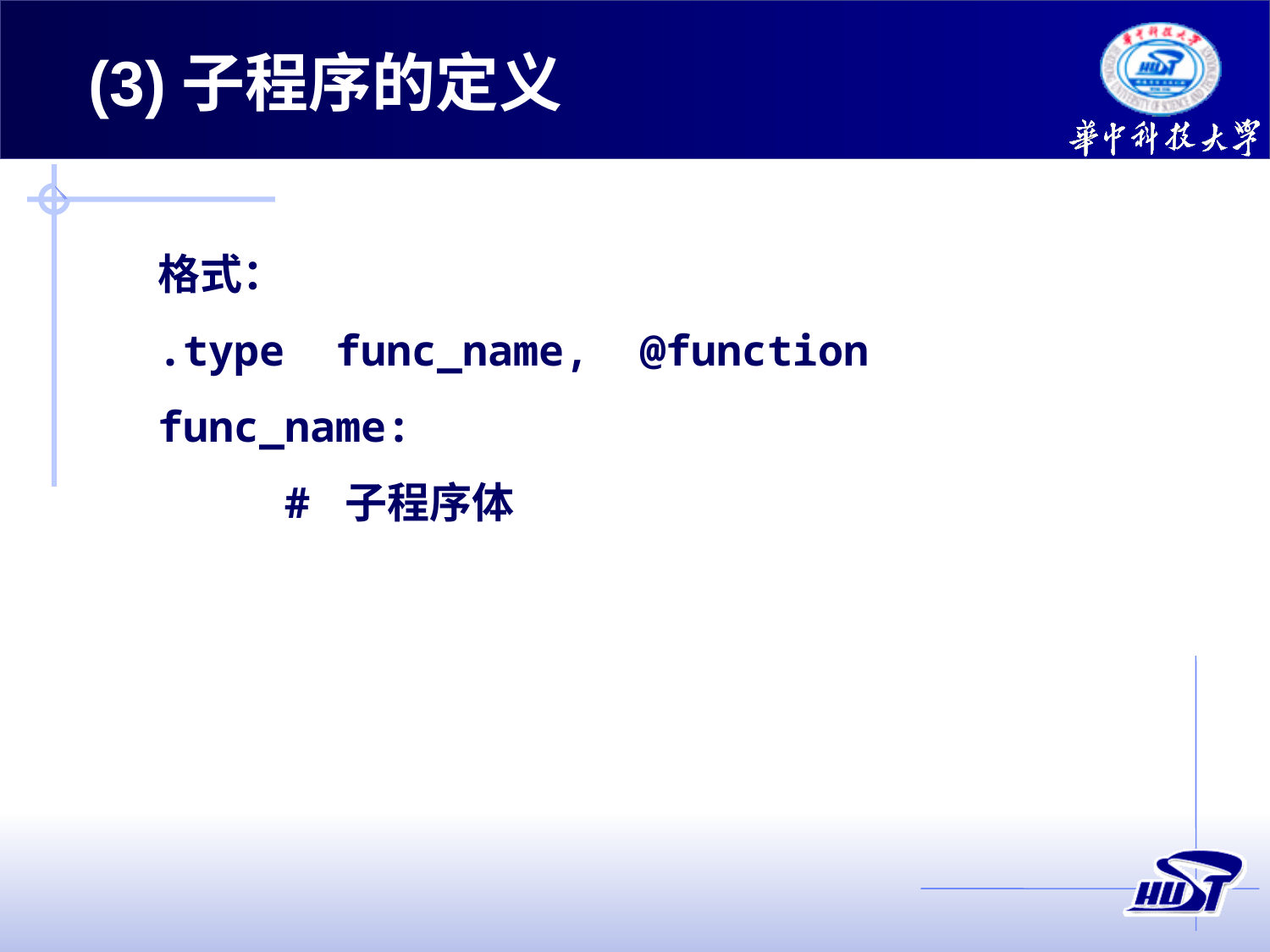

(3)子程序的定义
格式：
.type  func_name,  @function
func_name:
	# 子程序体